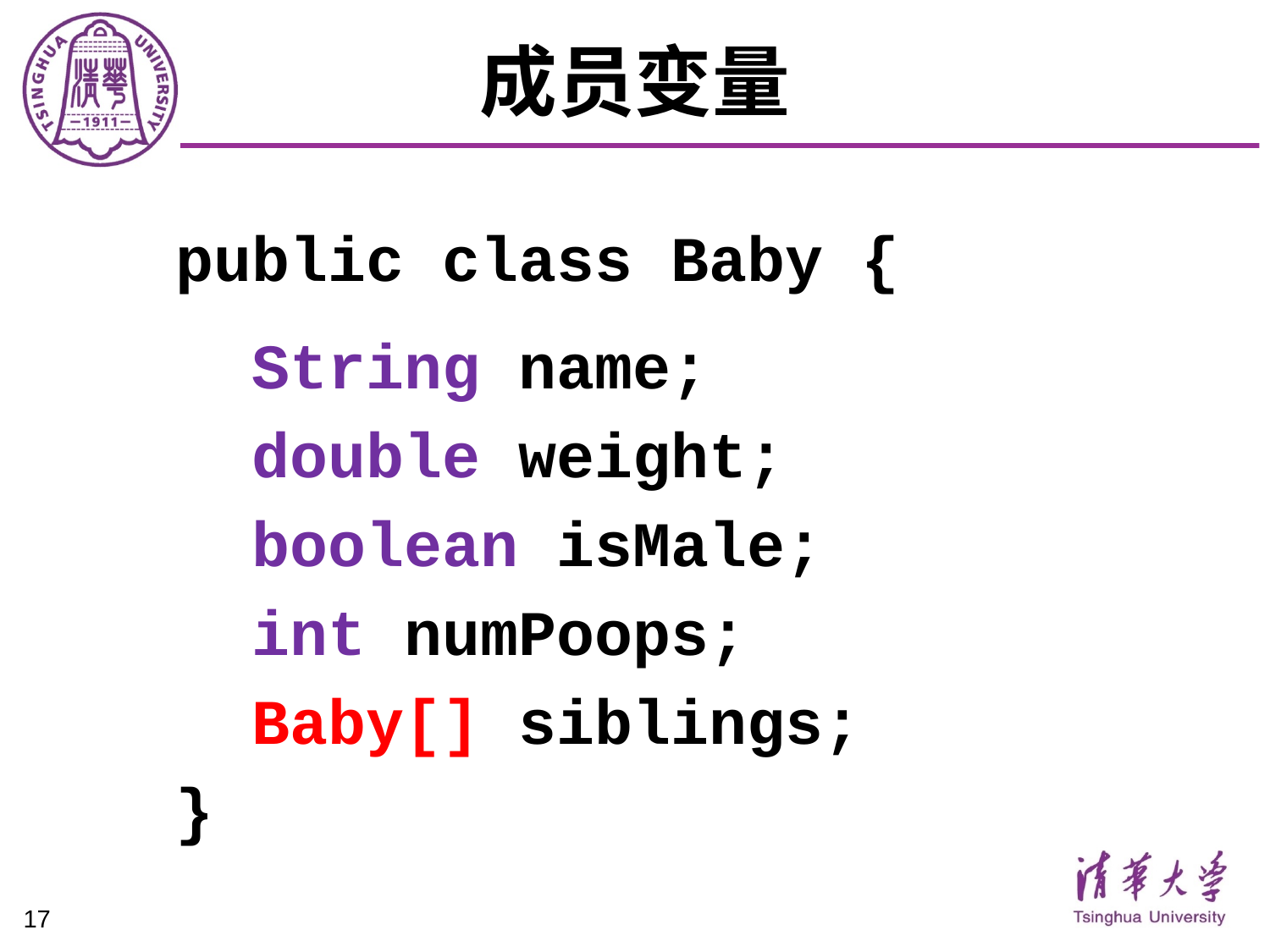

# 成员变量
public class Baby {
  String name;
  double weight;
  boolean isMale;
  int numPoops;
  Baby[] siblings;
}
17